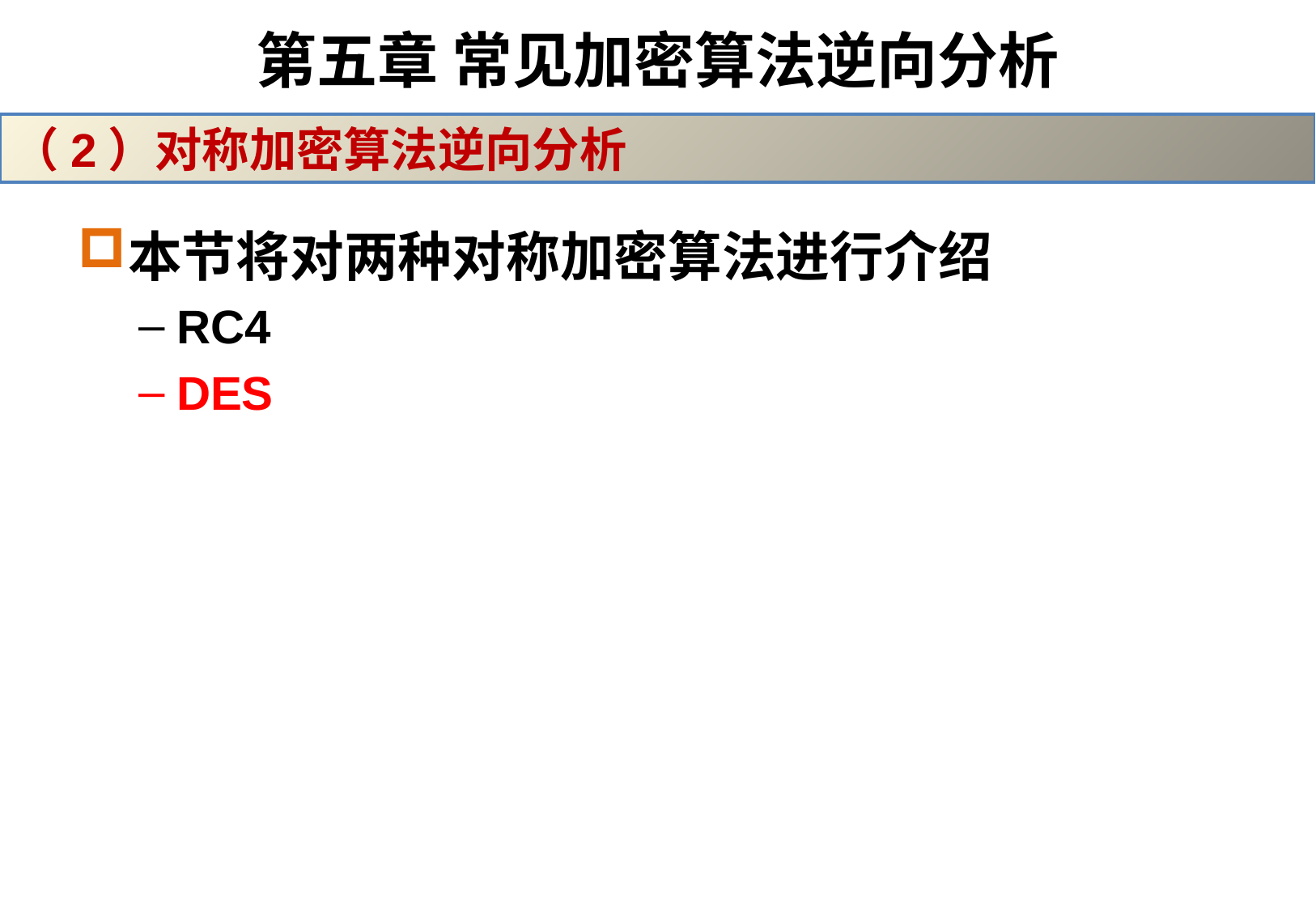

# 第五章 常见加密算法逆向分析
（2）对称加密算法逆向分析
本节将对两种对称加密算法进行介绍
RC4
DES